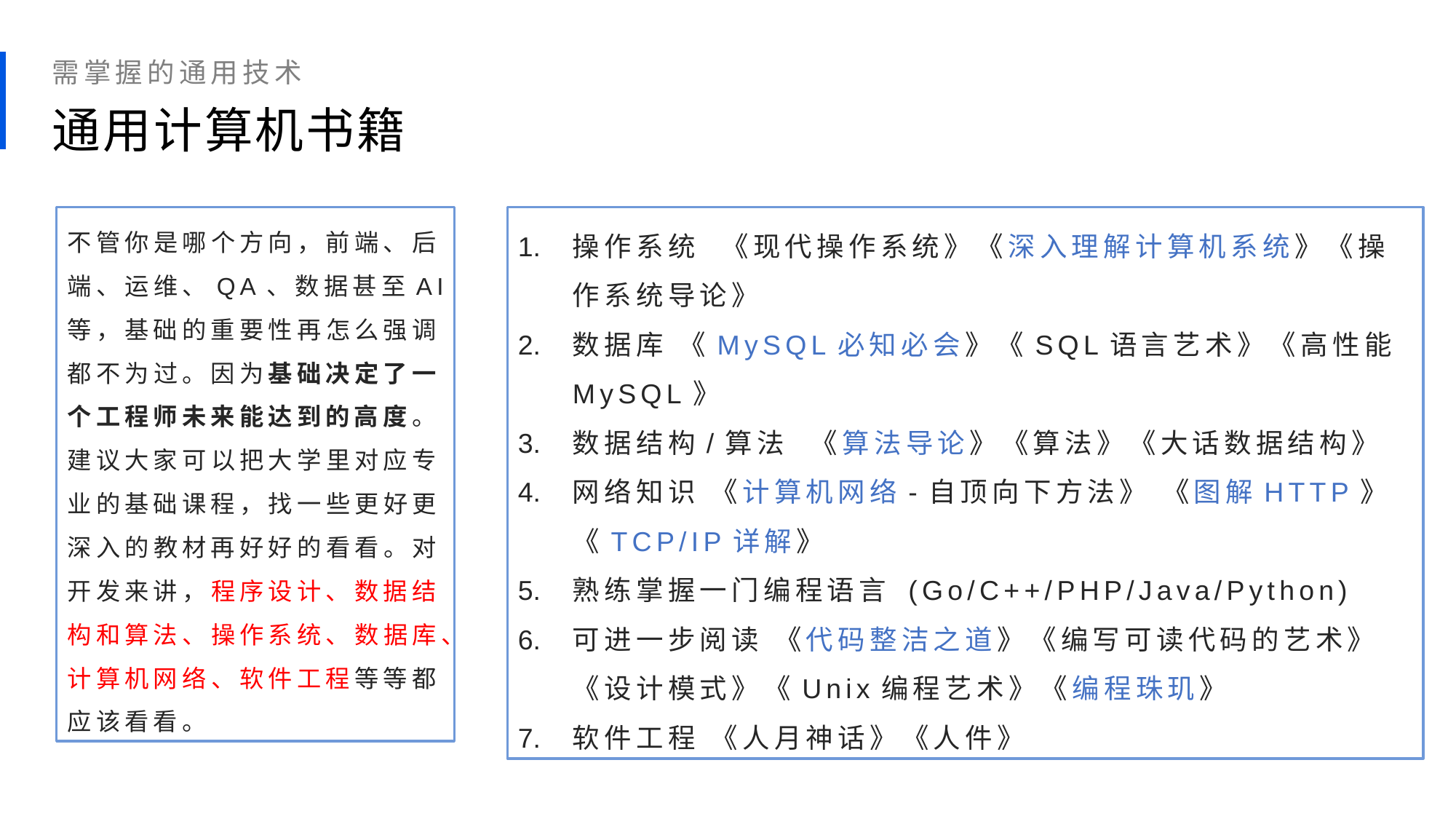

需掌握的通用技术

通用计算机书籍
不管你是哪个方向，前端、后端、运维、QA、数据甚至AI等，基础的重要性再怎么强调都不为过。因为基础决定了一个工程师未来能达到的高度。
建议大家可以把大学里对应专业的基础课程，找一些更好更深入的教材再好好的看看。对开发来讲，程序设计、数据结构和算法、操作系统、数据库、计算机网络、软件工程等等都应该看看。
操作系统  《现代操作系统》《深入理解计算机系统》《操作系统导论》
数据库 《MySQL必知必会》《SQL语言艺术》《高性能MySQL》
数据结构/算法  《算法导论》《算法》《大话数据结构》
网络知识 《计算机网络-自顶向下方法》 《图解HTTP》《TCP/IP详解》
熟练掌握一门编程语言 (Go/C++/PHP/Java/Python)
可进一步阅读 《代码整洁之道》《编写可读代码的艺术》《设计模式》《Unix编程艺术》《编程珠玑》
软件工程 《人月神话》《人件》